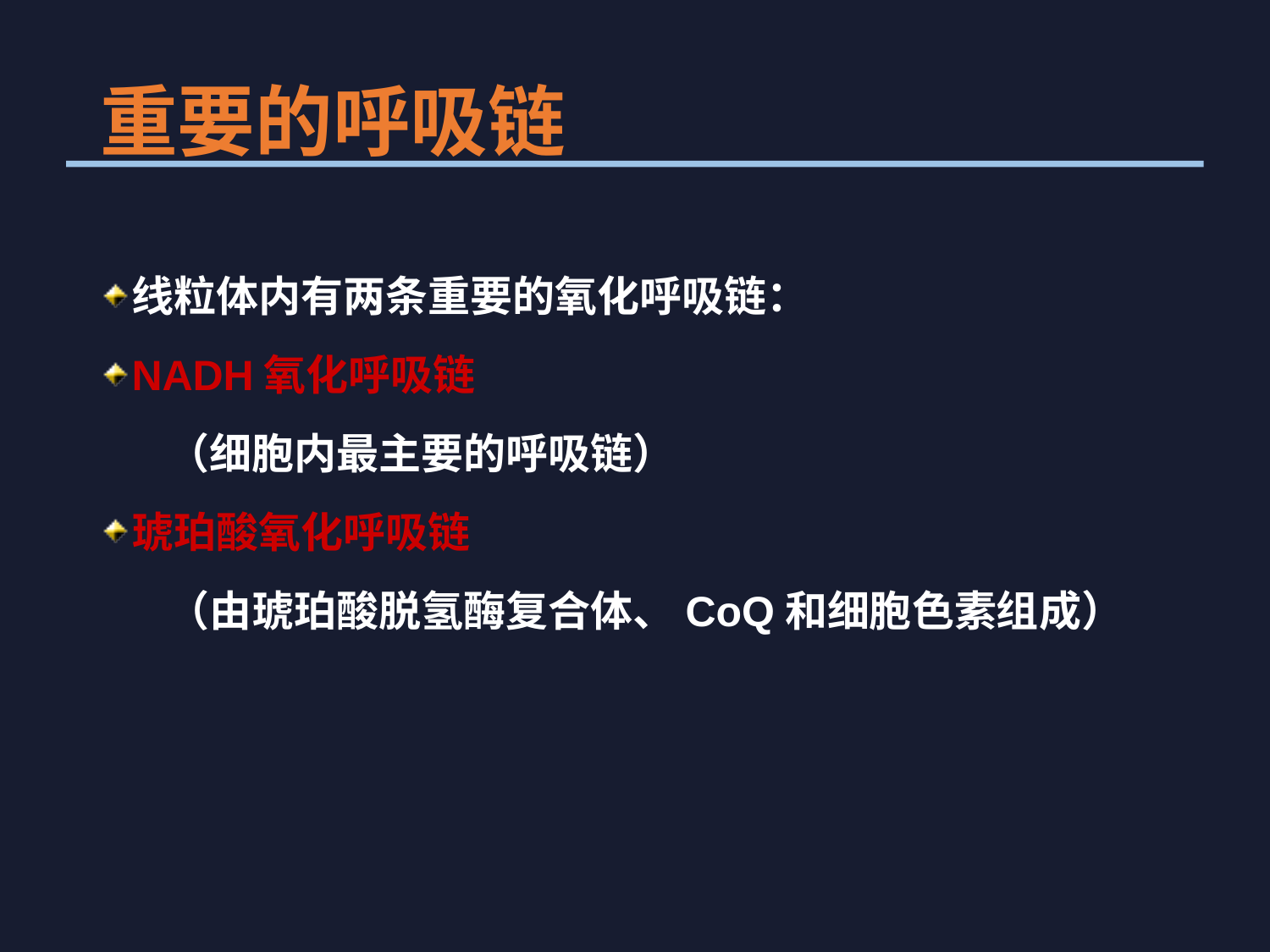

# 重要的呼吸链
线粒体内有两条重要的氧化呼吸链：
NADH氧化呼吸链
      （细胞内最主要的呼吸链）
琥珀酸氧化呼吸链
      （由琥珀酸脱氢酶复合体、CoQ和细胞色素组成）